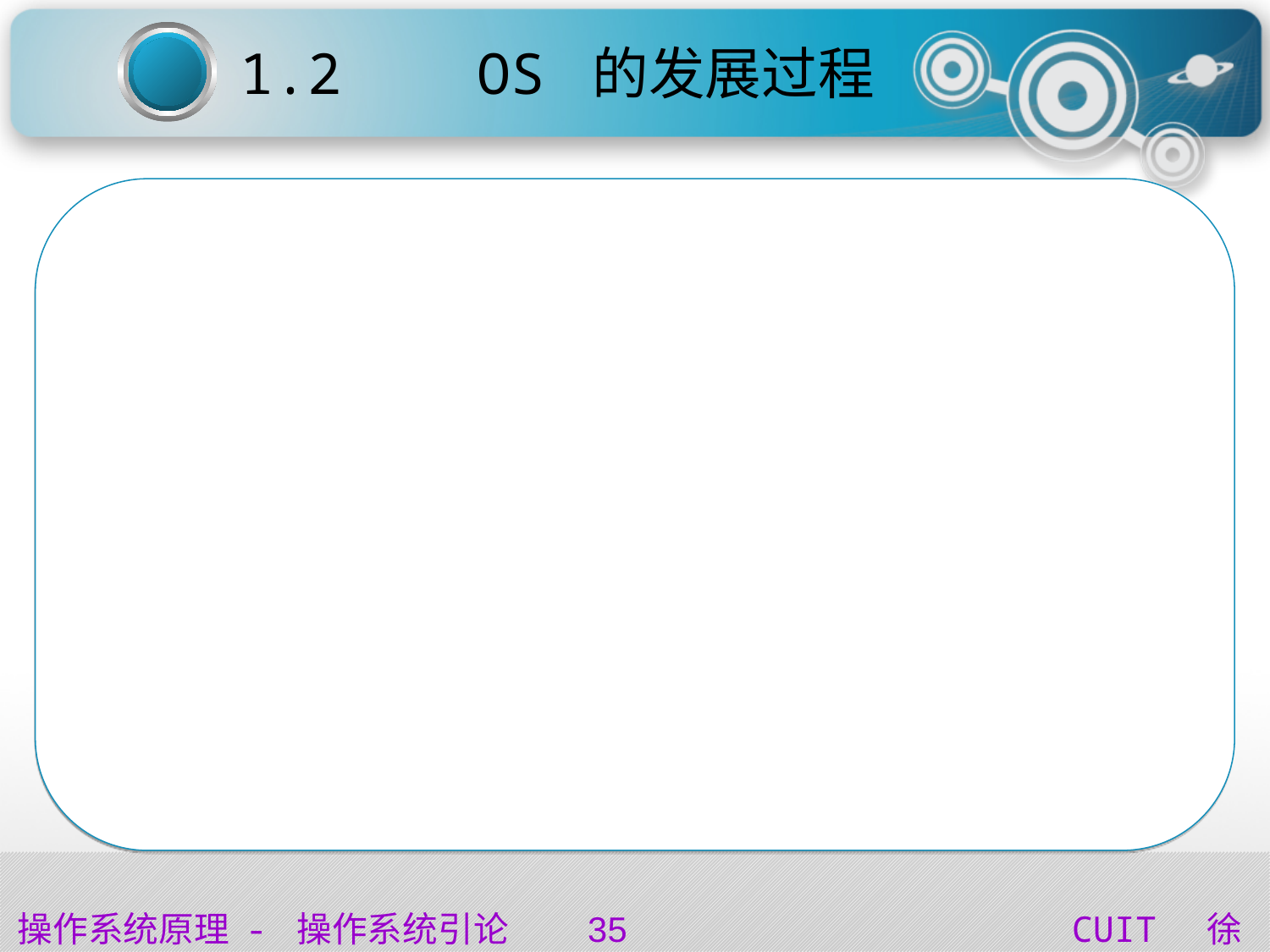

1.2    OS 的发展过程
实时系统
实时系统：计算机能及时响应外部事件的请求，在规定的时间内完成对该事件的处理并控制所有实时设备和实时任务协调一致的运行。
分类
实时控制系统和实时信息处理系统
周期性和非周期性
硬实时任务和软实时任务